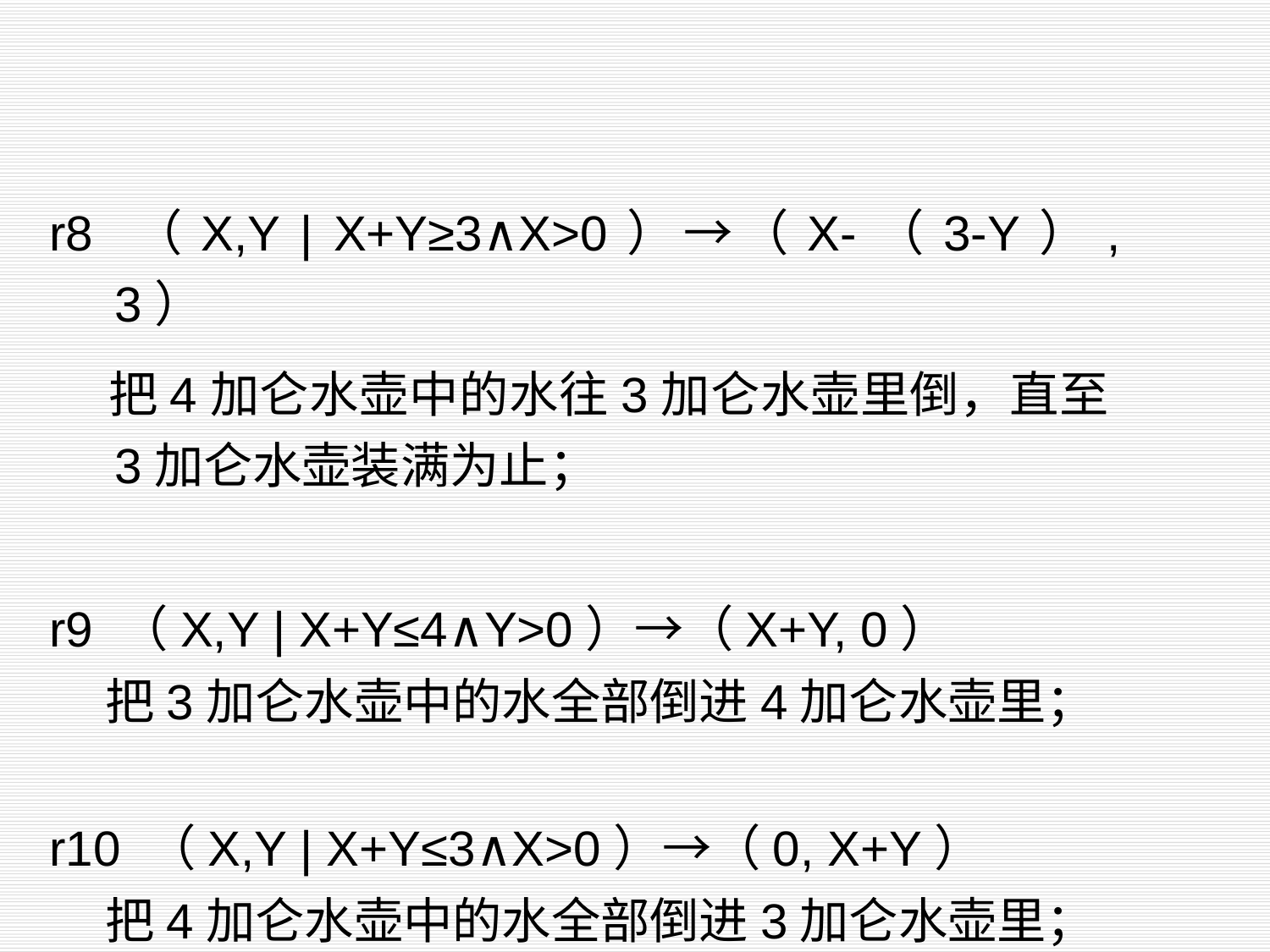

r8 （X,Y | X+Y≥3∧X>0）→（X-（3-Y）, 3）
    把4加仑水壶中的水往3加仑水壶里倒，直至3加仑水壶装满为止；

r9 （X,Y | X+Y≤4∧Y>0）→（X+Y, 0）
    把3加仑水壶中的水全部倒进4加仑水壶里；

r10 （X,Y | X+Y≤3∧X>0）→（0, X+Y）
    把4加仑水壶中的水全部倒进3加仑水壶里；